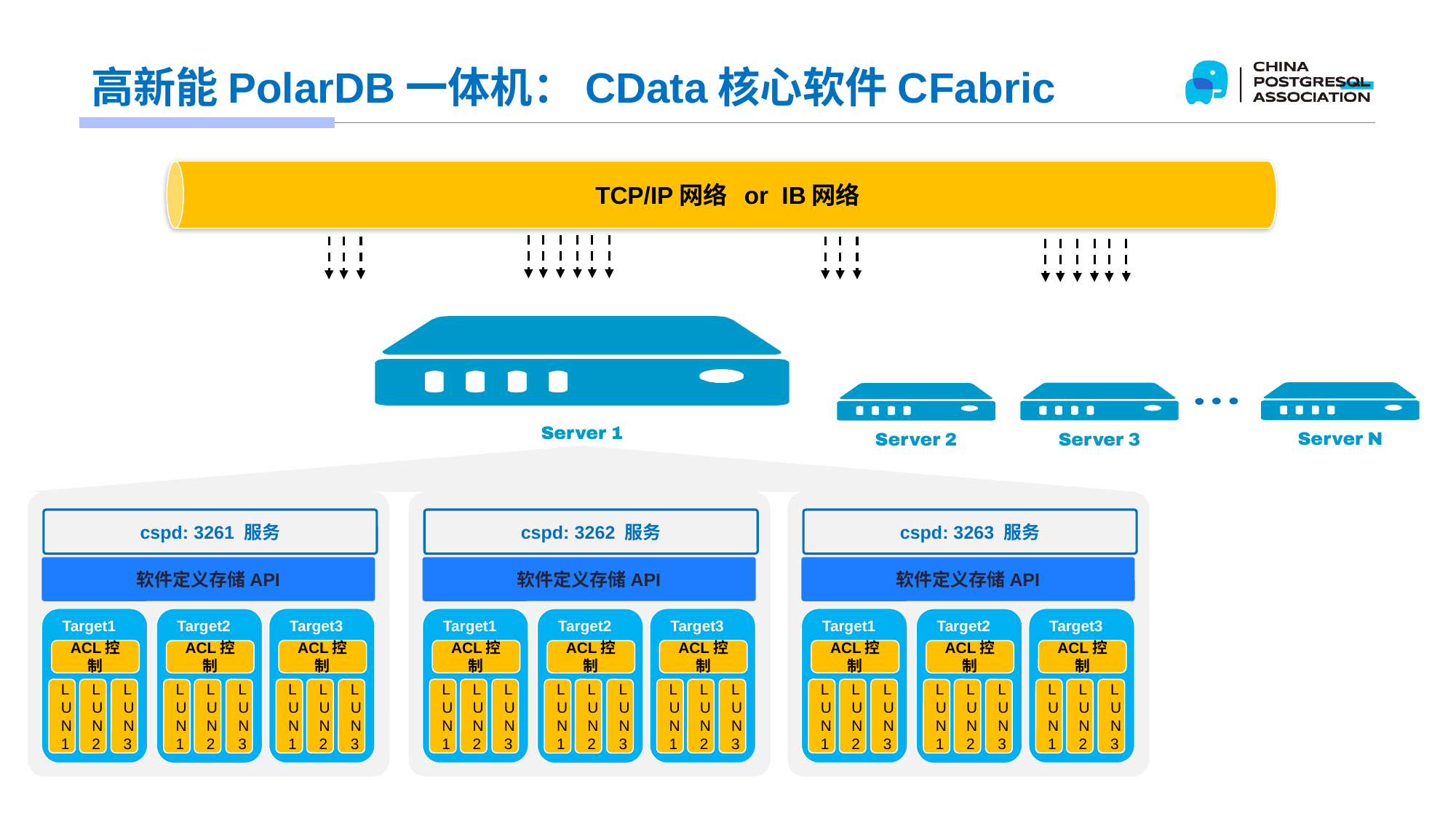

# 高新能PolarDB一体机：CData核心软件CFabric
TCP/IP网络  or  IB网络

Server 1

Server N

Server 3

Server 2

cspd: 3261 服务
软件定义存储API

Target1
ACL控制
L
U
N
3
L
U
N
2
L
U
N
1

Target3
ACL控制
L
U
N
3
L
U
N
2
L
U
N
1

Target2
ACL控制
L
U
N
3
L
U
N
2
L
U
N
1

cspd: 3262 服务
软件定义存储API

Target1
ACL控制
L
U
N
3
L
U
N
2
L
U
N
1

Target3
ACL控制
L
U
N
3
L
U
N
2
L
U
N
1

Target2
ACL控制
L
U
N
3
L
U
N
2
L
U
N
1

cspd: 3263 服务
软件定义存储API

Target1
ACL控制
L
U
N
3
L
U
N
2
L
U
N
1

Target3
ACL控制
L
U
N
3
L
U
N
2
L
U
N
1

Target2
ACL控制
L
U
N
3
L
U
N
2
L
U
N
1
15